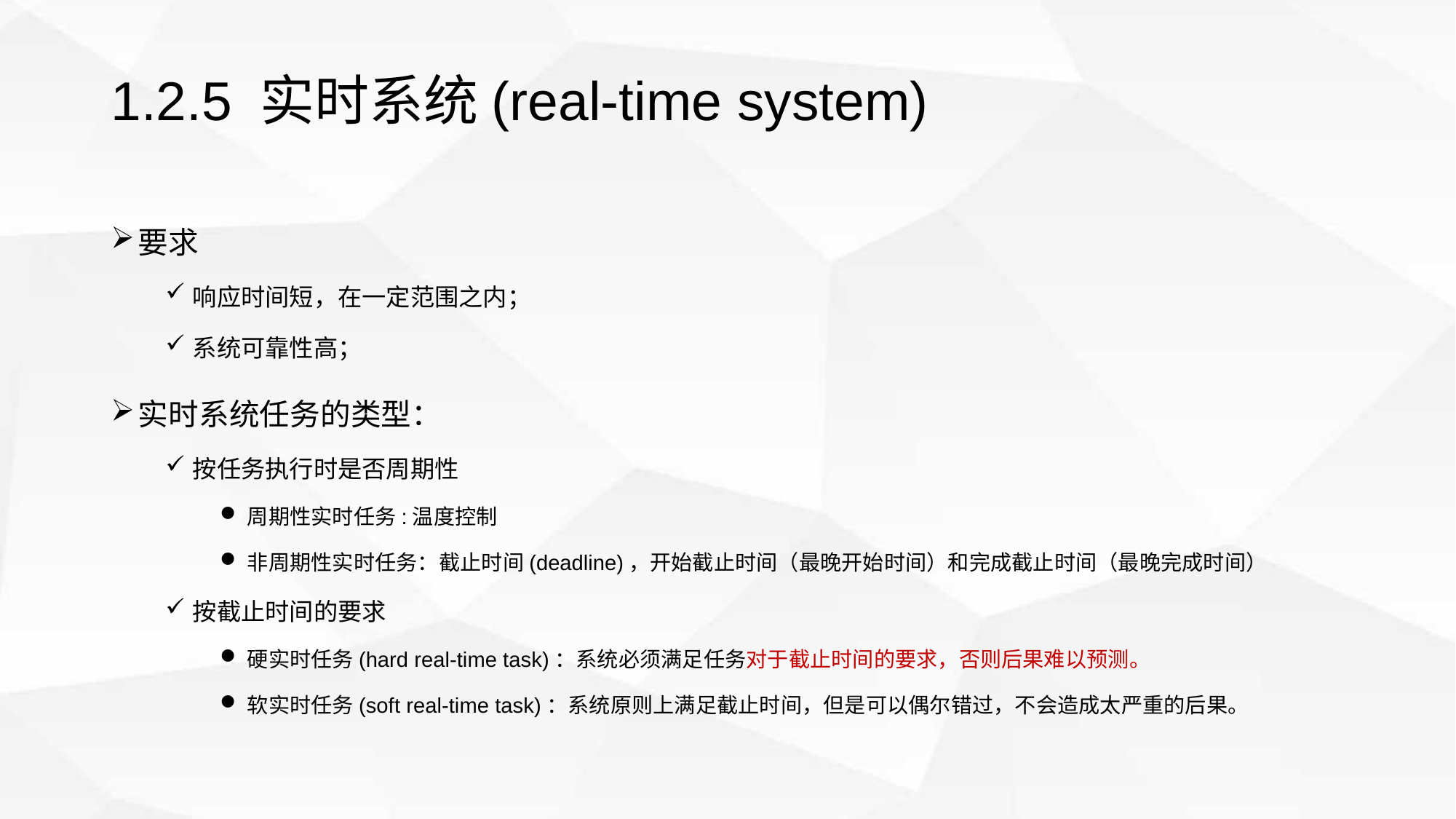

# 1.2.5 实时系统(real-time system)
要求
响应时间短，在一定范围之内；
系统可靠性高；
实时系统任务的类型：
按任务执行时是否周期性
周期性实时任务:温度控制
非周期性实时任务：截止时间(deadline)，开始截止时间（最晚开始时间）和完成截止时间（最晚完成时间）
按截止时间的要求
硬实时任务(hard real-time task)：系统必须满足任务对于截止时间的要求，否则后果难以预测。
软实时任务(soft real-time task)：系统原则上满足截止时间，但是可以偶尔错过，不会造成太严重的后果。